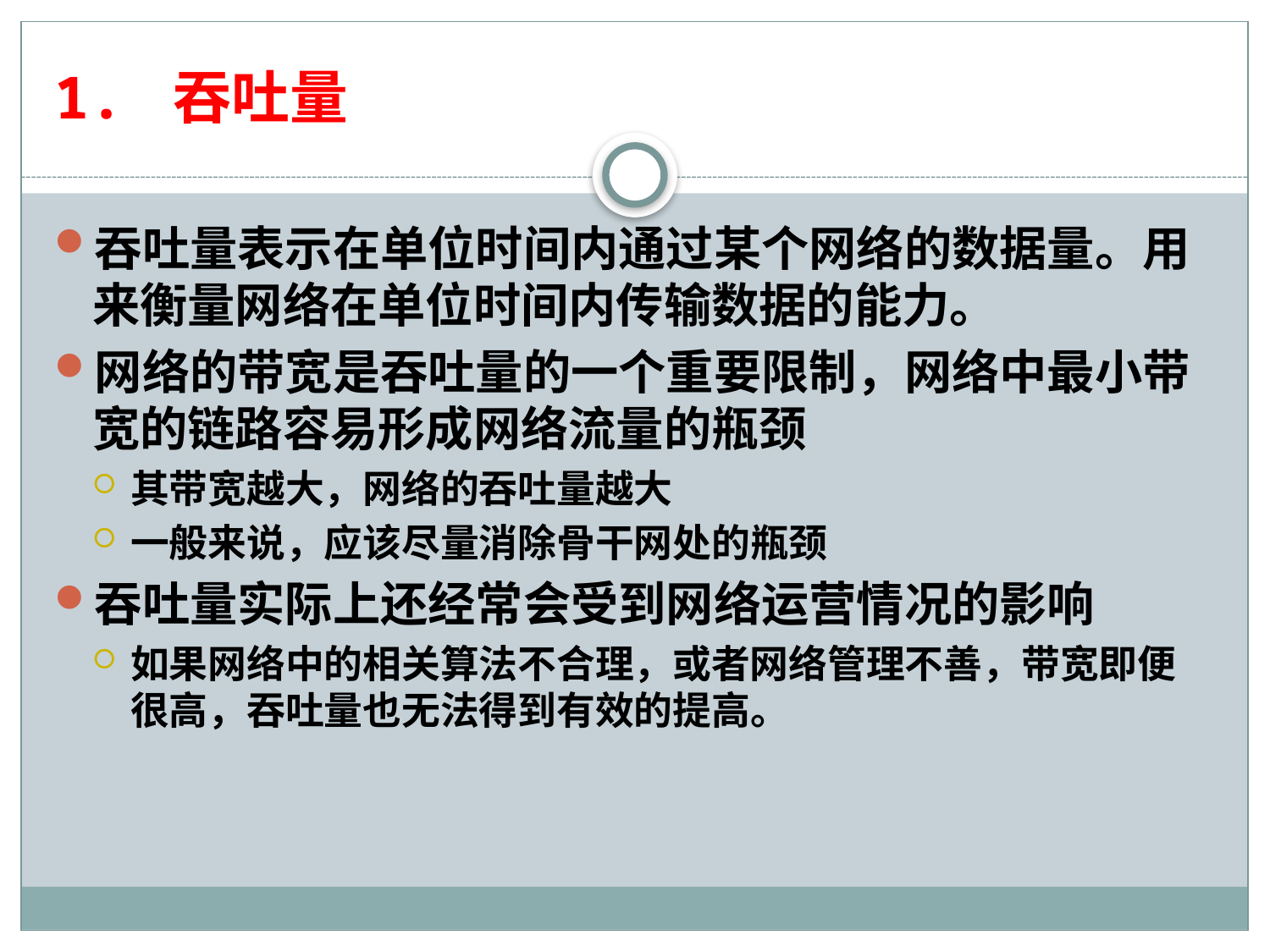

# 1. 吞吐量
吞吐量表示在单位时间内通过某个网络的数据量。用来衡量网络在单位时间内传输数据的能力。
网络的带宽是吞吐量的一个重要限制，网络中最小带宽的链路容易形成网络流量的瓶颈
其带宽越大，网络的吞吐量越大
一般来说，应该尽量消除骨干网处的瓶颈
吞吐量实际上还经常会受到网络运营情况的影响
如果网络中的相关算法不合理，或者网络管理不善，带宽即便很高，吞吐量也无法得到有效的提高。